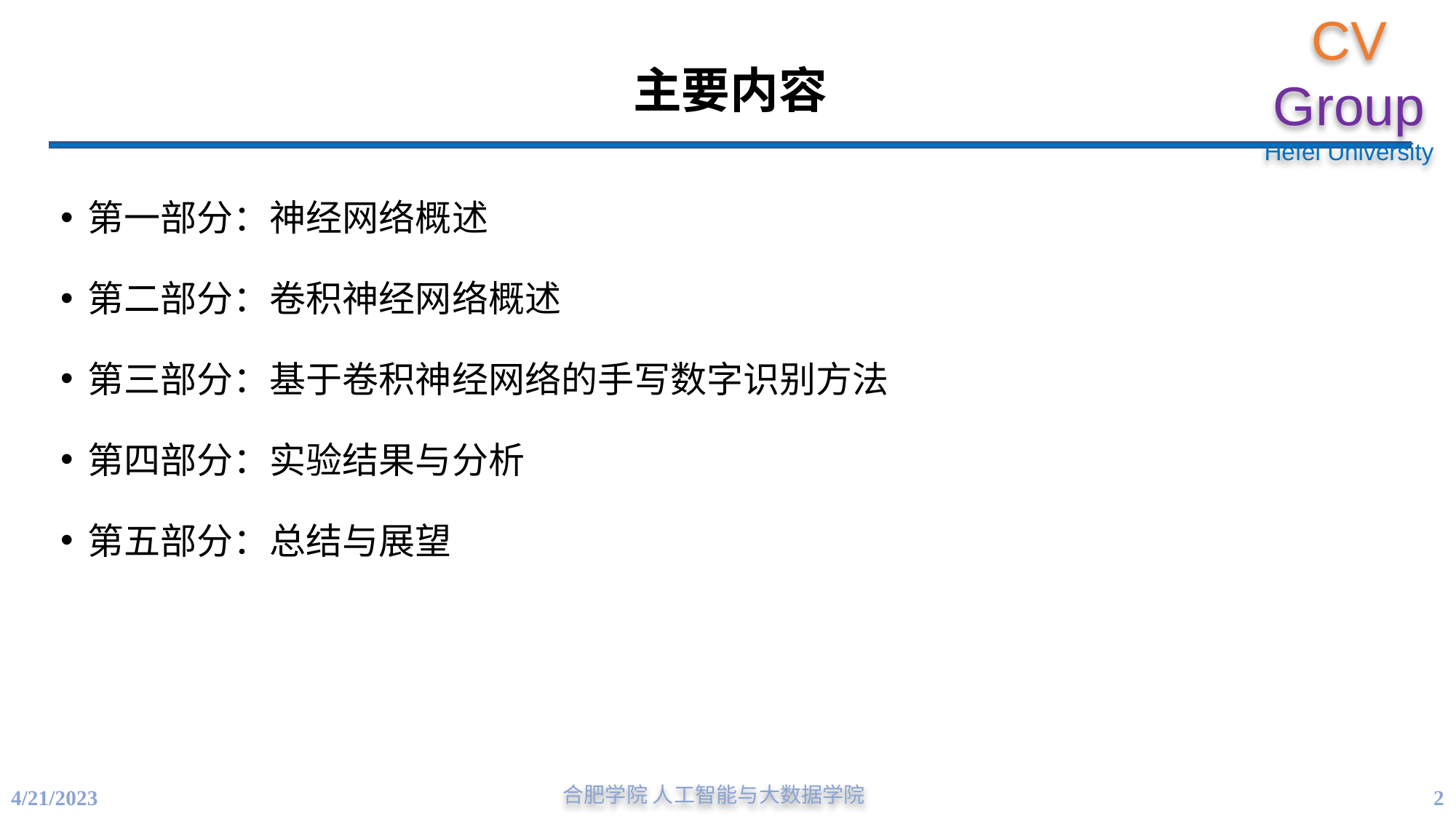

# 主要内容
第一部分：神经网络概述
第二部分：卷积神经网络概述
第三部分：基于卷积神经网络的手写数字识别方法
第四部分：实验结果与分析
第五部分：总结与展望

2
4/21/2023
合肥学院 人工智能与大数据学院